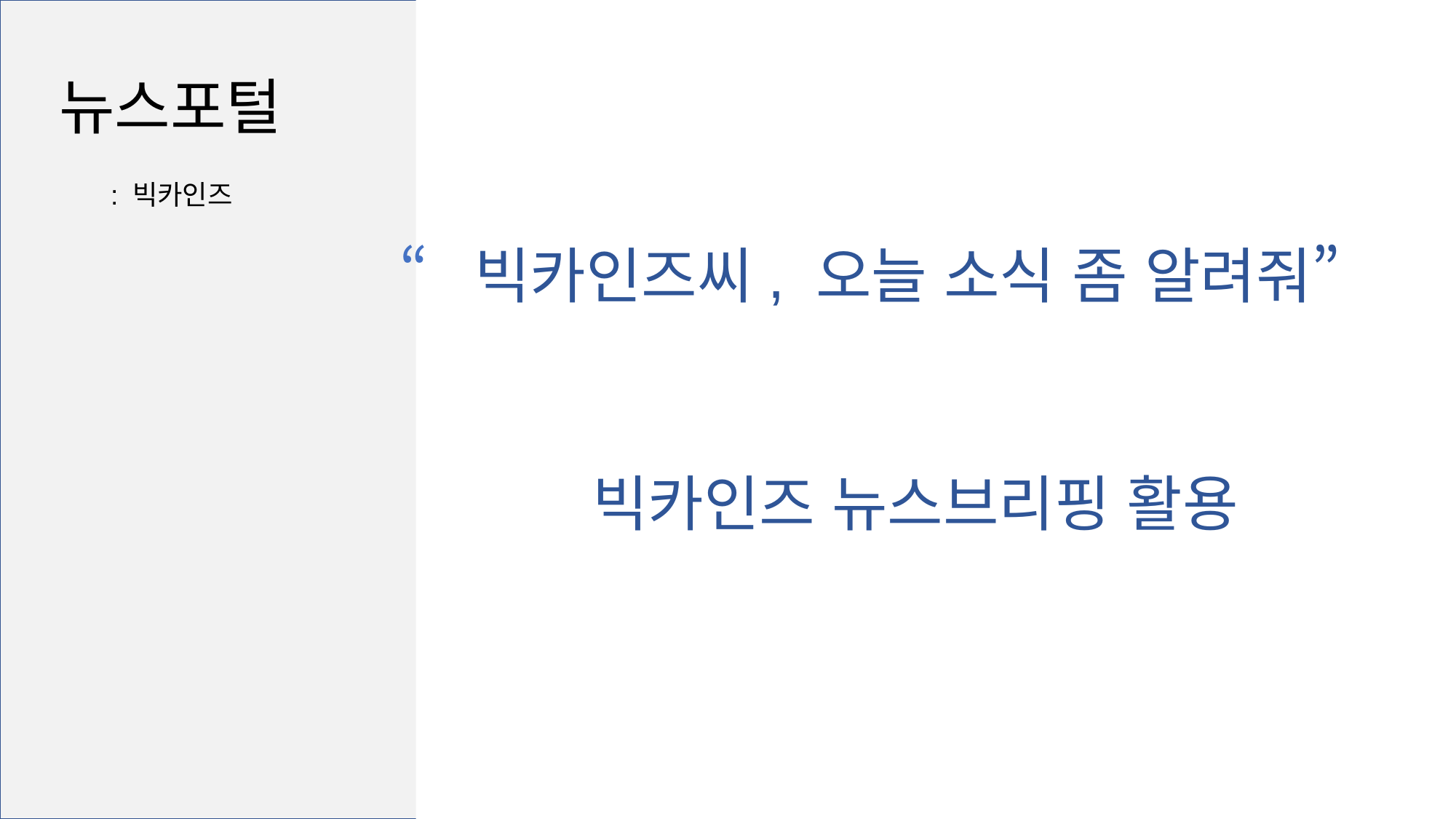

뉴스포털
: 빅카인즈
“빅카인즈씨, 오늘 소식 좀 알려줘”
빅카인즈 뉴스브리핑 활용